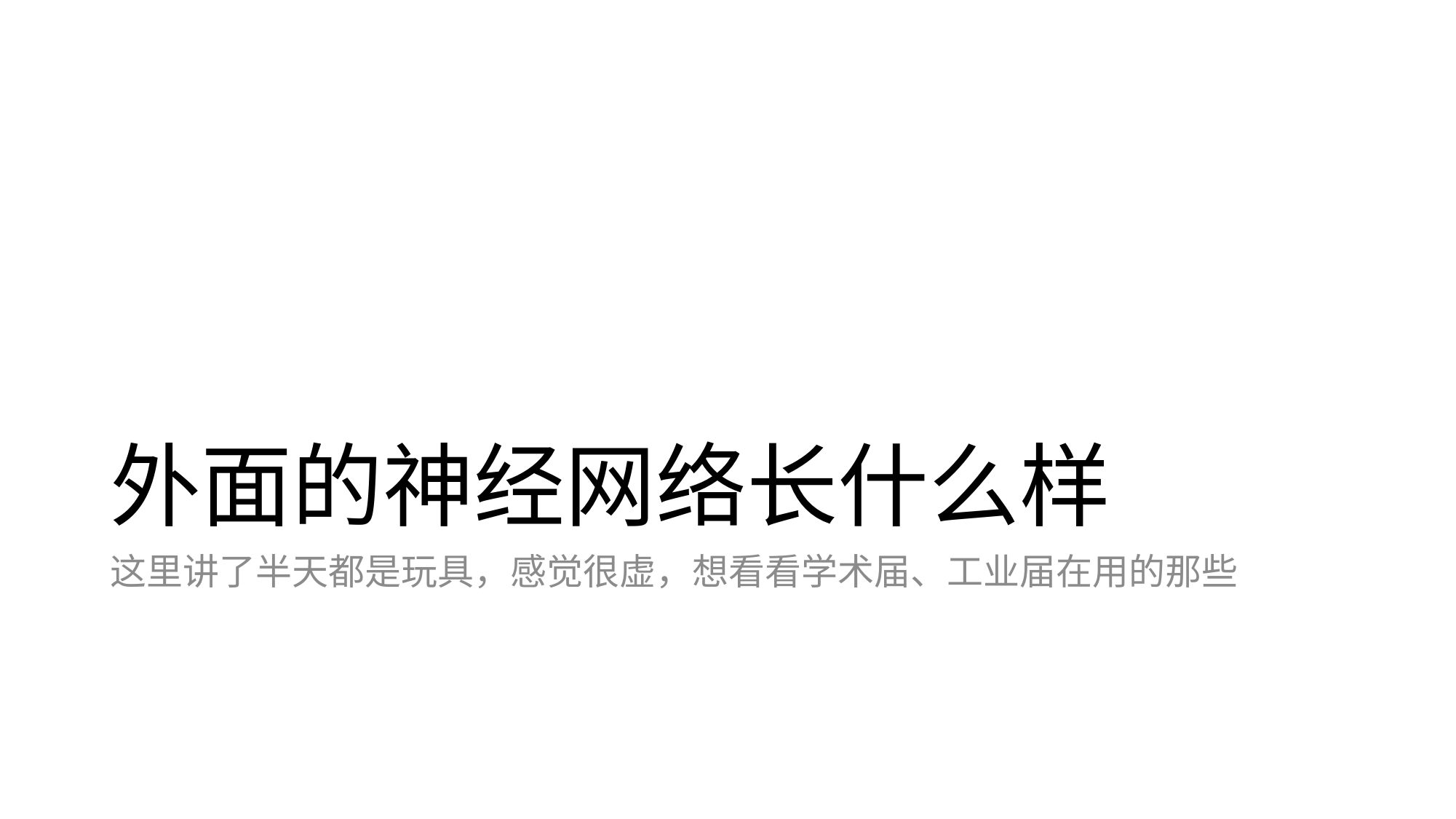

# 外面的神经网络长什么样
这里讲了半天都是玩具，感觉很虚，想看看学术届、工业届在用的那些